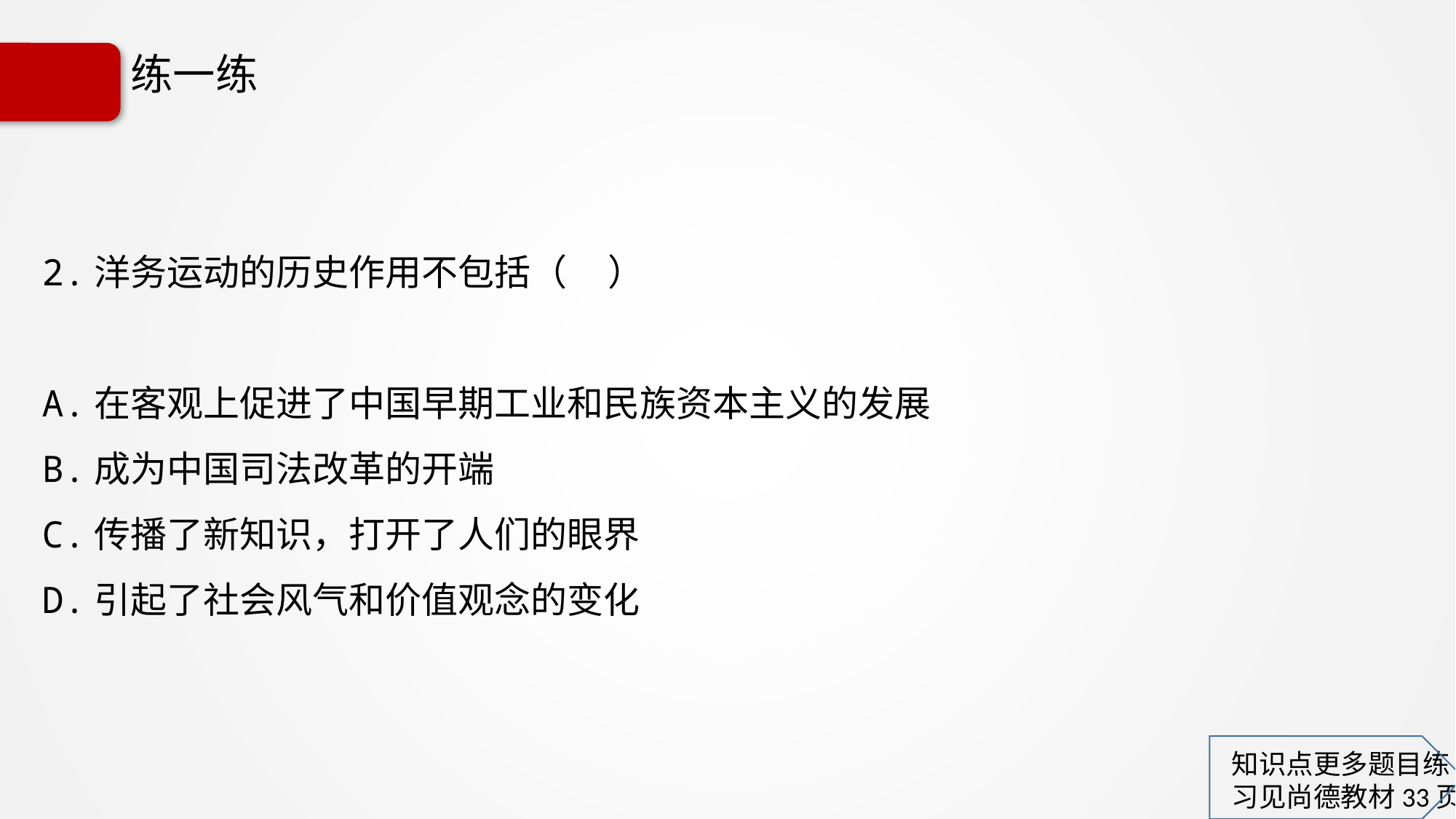

# 练一练
2.洋务运动的历史作用不包括（     ）
A.在客观上促进了中国早期工业和民族资本主义的发展
B.成为中国司法改革的开端
C.传播了新知识，打开了人们的眼界
D.引起了社会风气和价值观念的变化

知识点更多题目练习见尚德教材33页